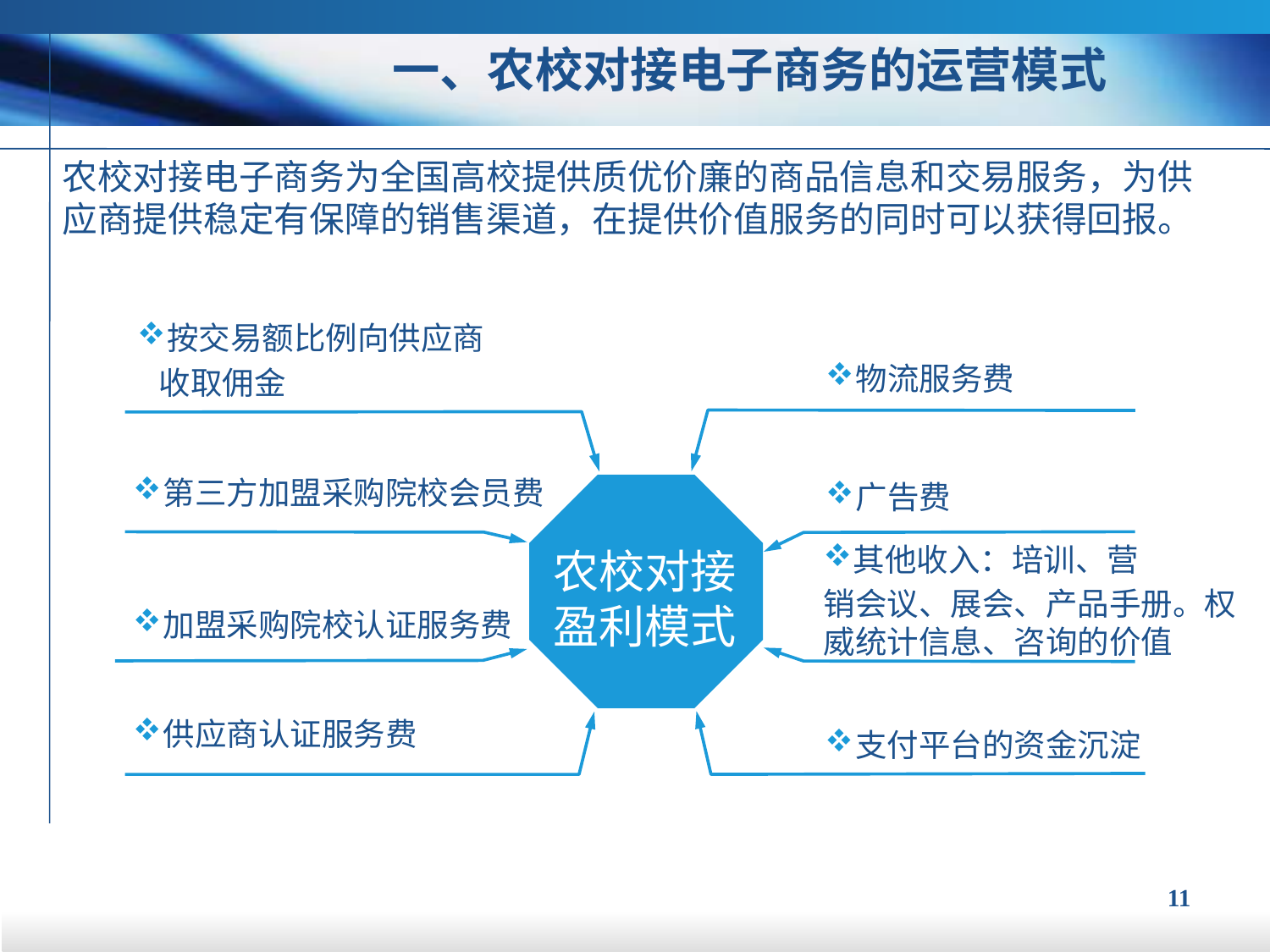

一、农校对接电子商务的运营模式
农校对接电子商务为全国高校提供质优价廉的商品信息和交易服务，为供应商提供稳定有保障的销售渠道，在提供价值服务的同时可以获得回报。

按交易额比例向供应商
  收取佣金
物流服务费

第三方加盟采购院校会员费

广告费

其他收入：培训、营
销会议、展会、产品手册。权威统计信息、咨询的价值

农校对接盈利模式
加盟采购院校认证服务费

供应商认证服务费
支付平台的资金沉淀